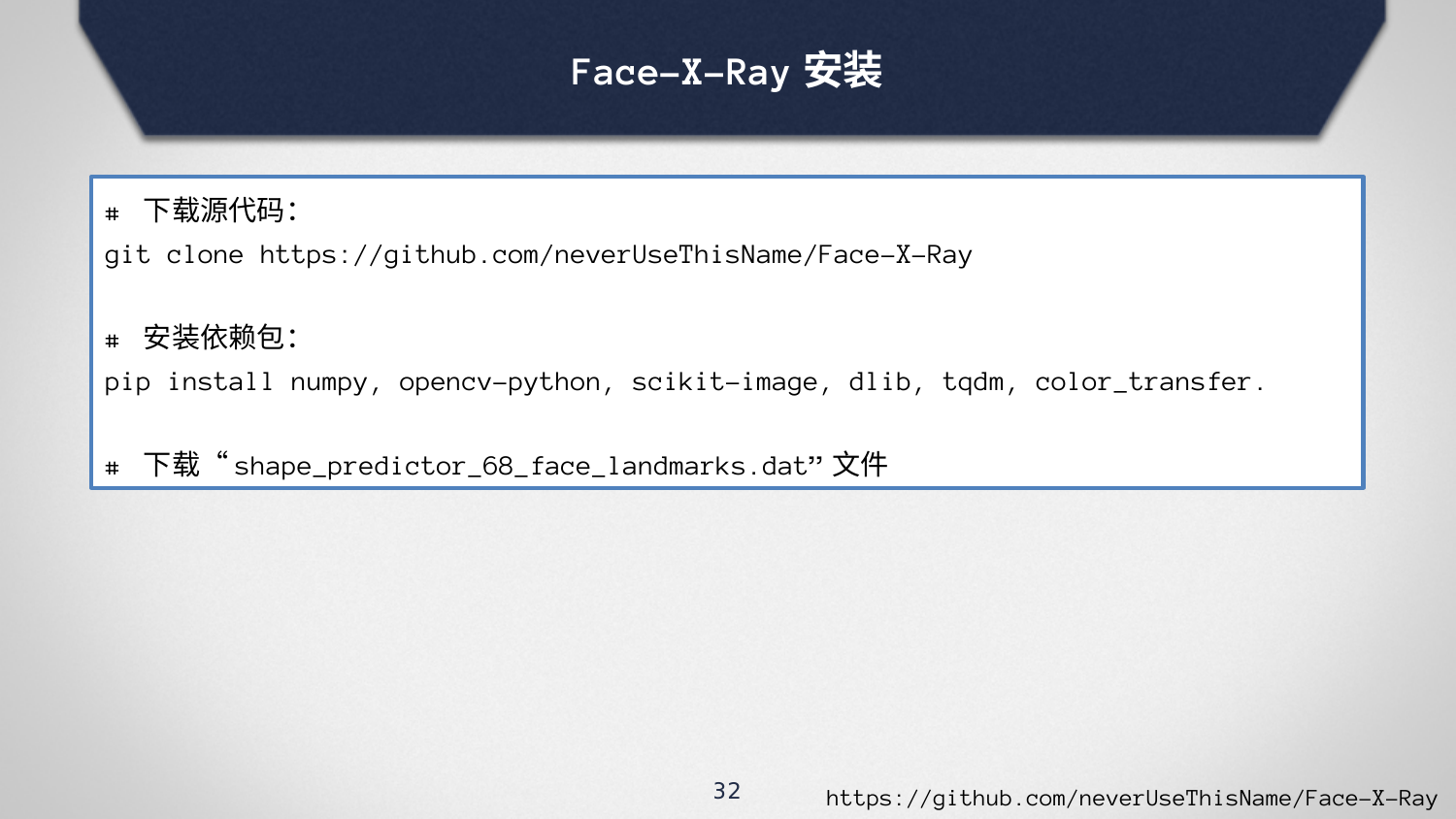

Face-X-Ray安装
# 下载源代码：
git clone https://github.com/neverUseThisName/Face-X-Ray

# 安装依赖包：
pip install numpy, opencv-python, scikit-image, dlib, tqdm, color_transfer.

# 下载“shape_predictor_68_face_landmarks.dat”文件
32
https://github.com/neverUseThisName/Face-X-Ray